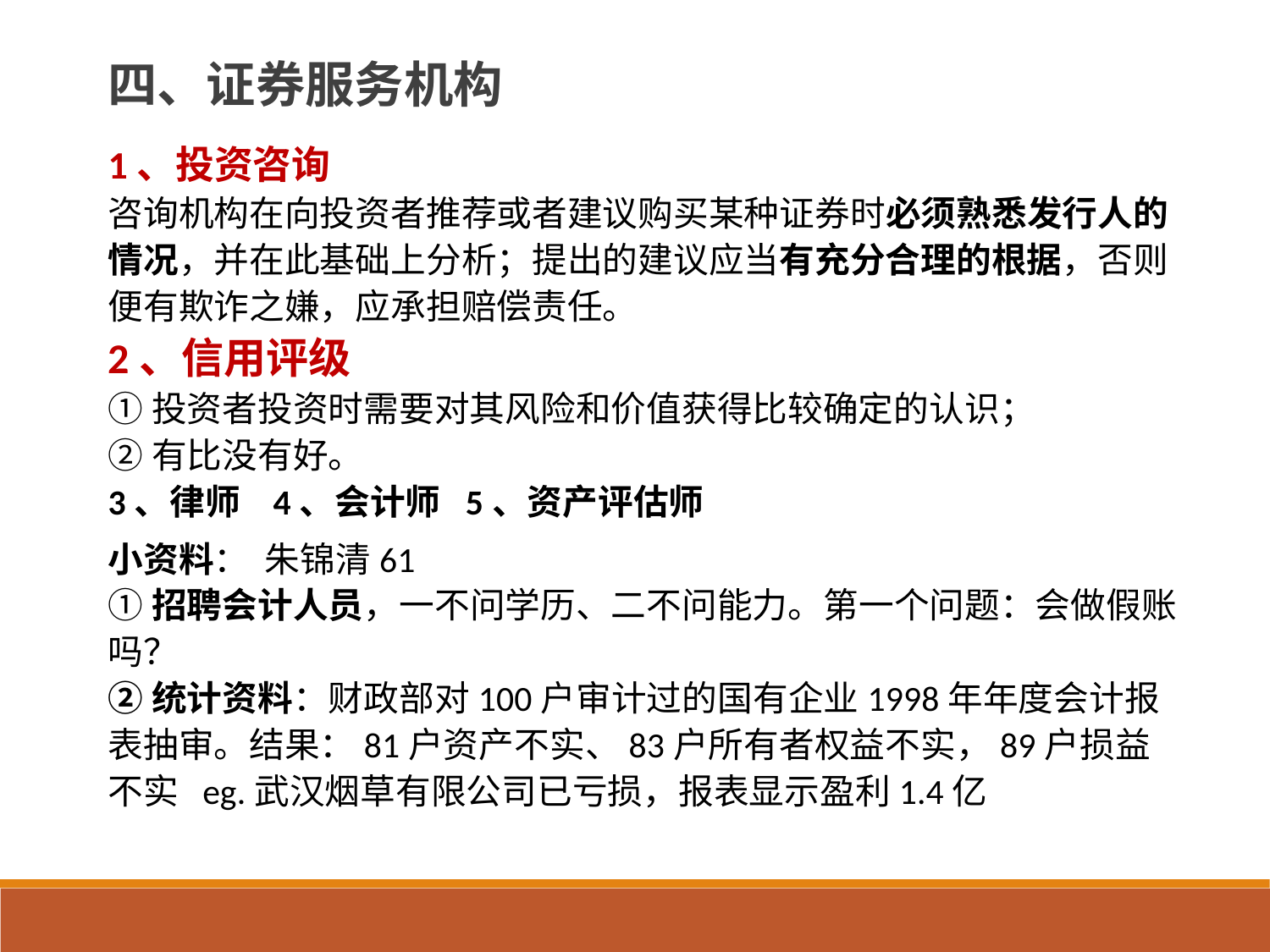

四、证券服务机构
1、投资咨询
咨询机构在向投资者推荐或者建议购买某种证券时必须熟悉发行人的情况，并在此基础上分析；提出的建议应当有充分合理的根据，否则便有欺诈之嫌，应承担赔偿责任。
2、信用评级
①投资者投资时需要对其风险和价值获得比较确定的认识；
②有比没有好。
3、律师   4、会计师  5、资产评估师
小资料：  朱锦清61
①招聘会计人员，一不问学历、二不问能力。第一个问题：会做假账吗？
②统计资料：财政部对100户审计过的国有企业1998年年度会计报表抽审。结果：81户资产不实、83户所有者权益不实，89户损益不实  eg.武汉烟草有限公司已亏损，报表显示盈利1.4亿